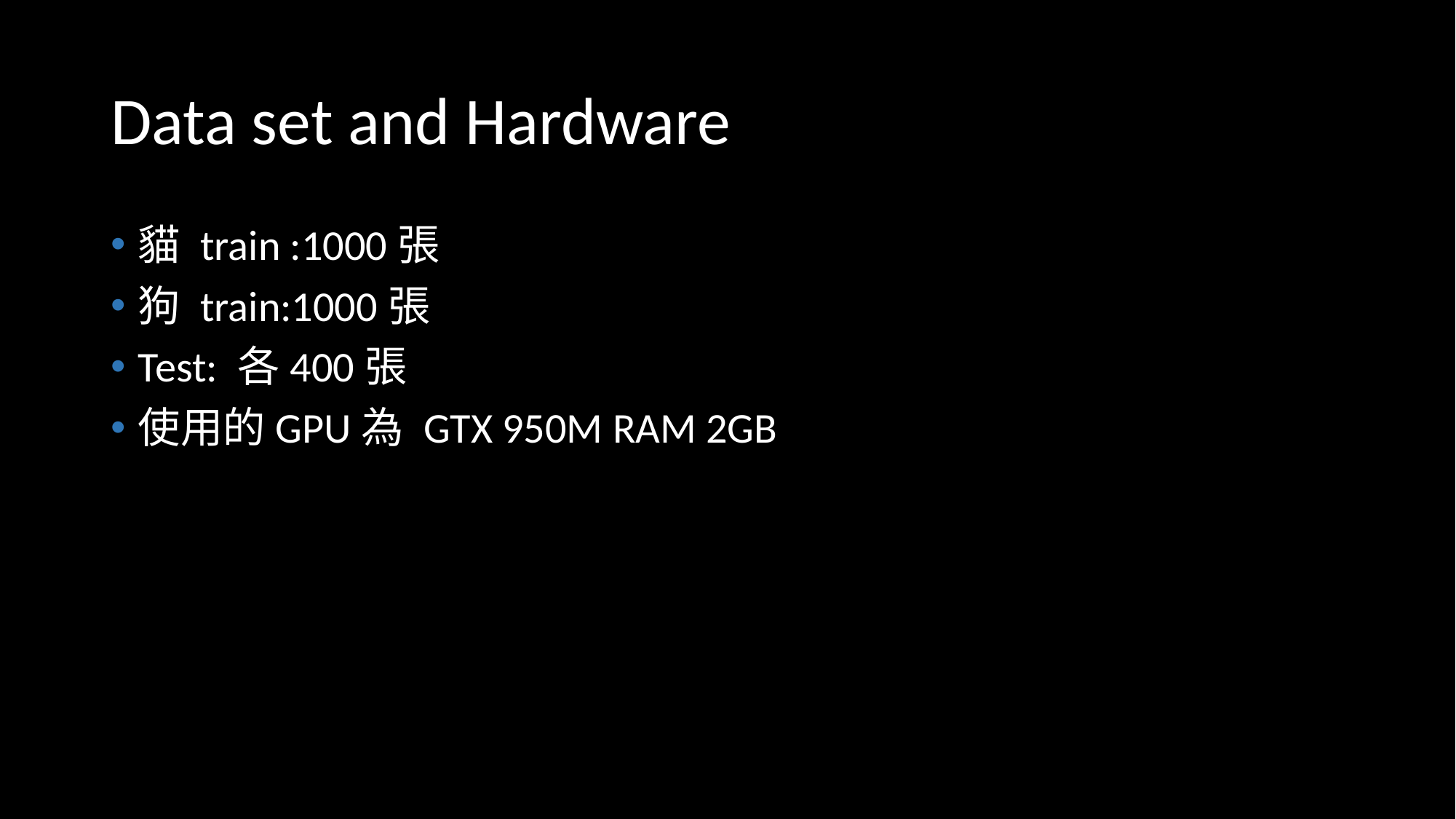

# Data set and Hardware
貓 train :1000張
狗 train:1000張
Test: 各400張
使用的GPU為 GTX 950M RAM 2GB